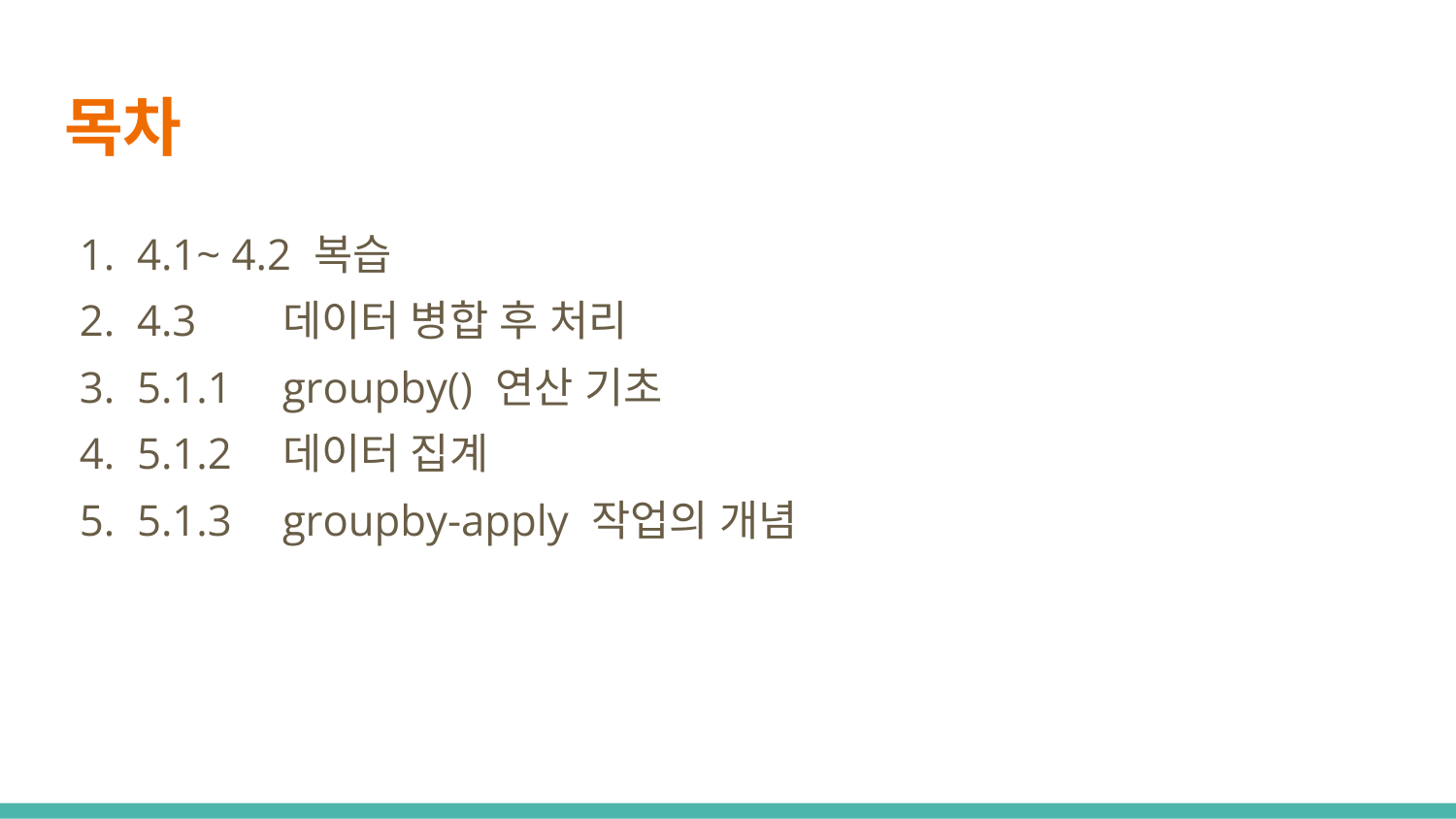

# 목차
4.1~ 4.2 복습
4.3 	데이터 병합 후 처리
5.1.1 	groupby() 연산 기초
5.1.2 	데이터 집계
5.1.3 	groupby-apply 작업의 개념